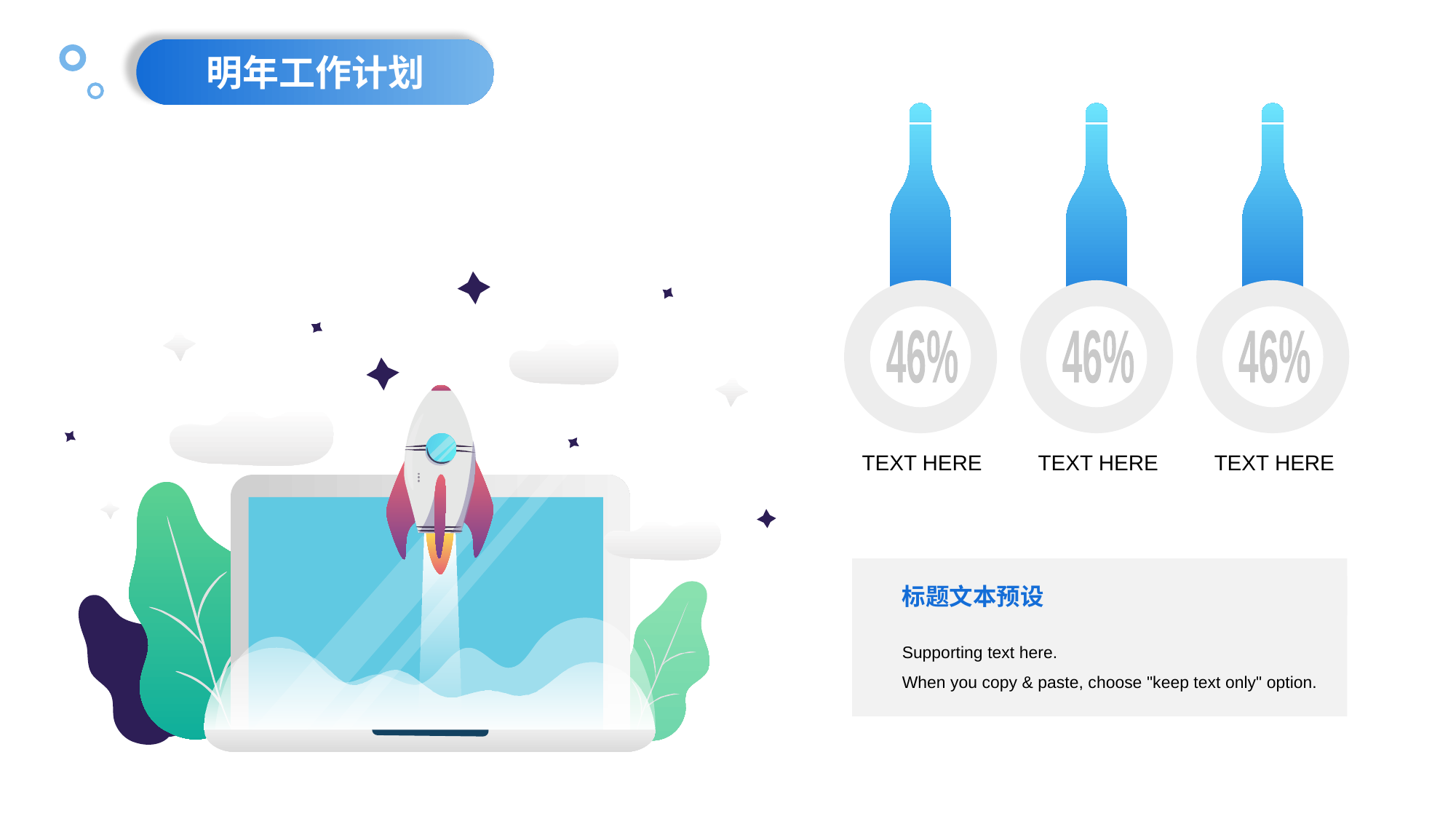

明年工作计划

46%
TEXT HERE

46%
TEXT HERE

46%
TEXT HERE

标题文本预设
Supporting text here.
When you copy & paste, choose "keep text only" option.